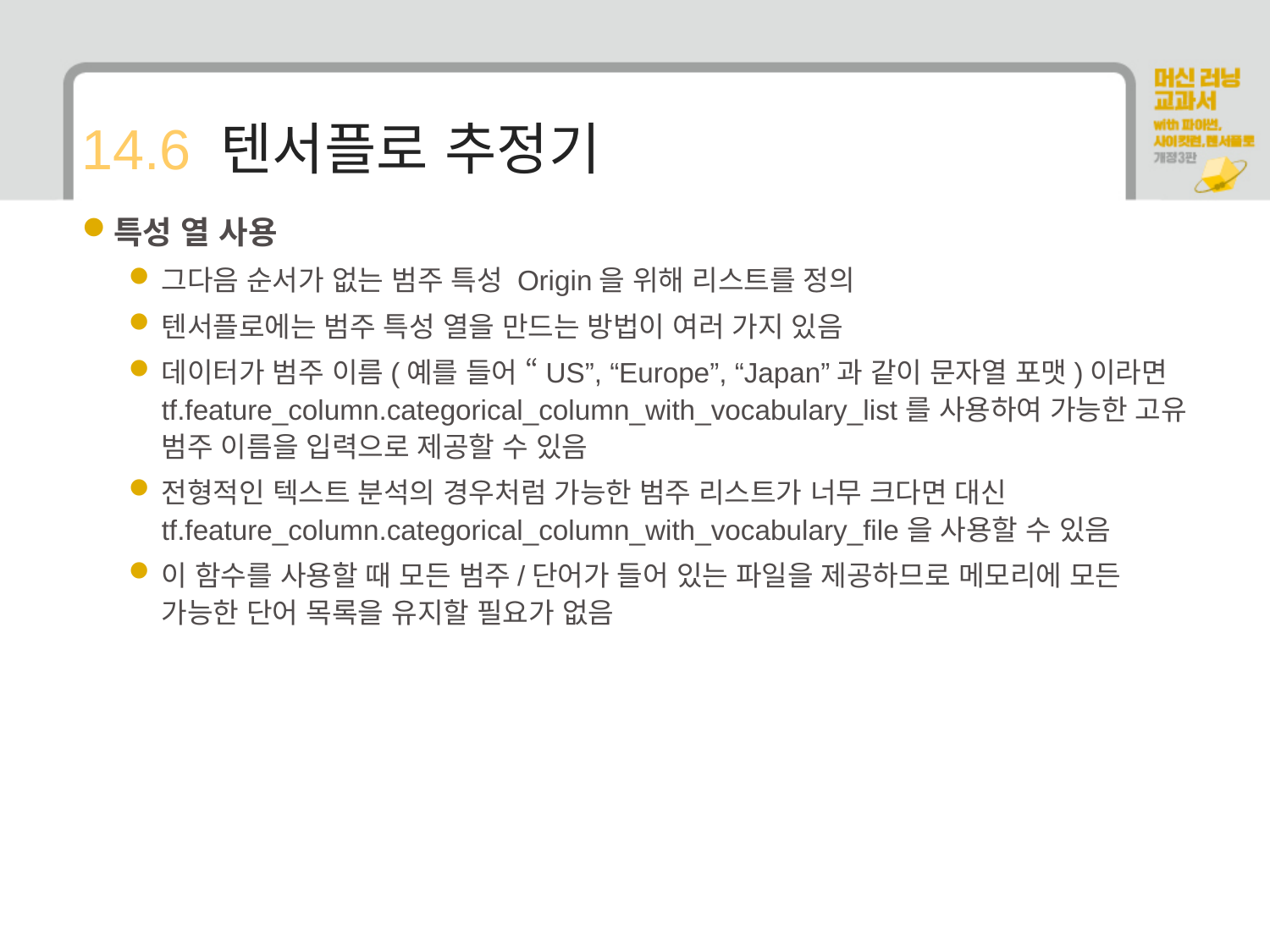

# 14.6 텐서플로 추정기
특성 열 사용
그다음 순서가 없는 범주 특성 Origin을 위해 리스트를 정의
텐서플로에는 범주 특성 열을 만드는 방법이 여러 가지 있음
데이터가 범주 이름(예를 들어 “US”, “Europe”, “Japan”과 같이 문자열 포맷)이라면 tf.feature_column.categorical_column_with_vocabulary_list를 사용하여 가능한 고유 범주 이름을 입력으로 제공할 수 있음
전형적인 텍스트 분석의 경우처럼 가능한 범주 리스트가 너무 크다면 대신 tf.feature_column.categorical_column_with_vocabulary_file을 사용할 수 있음
이 함수를 사용할 때 모든 범주/단어가 들어 있는 파일을 제공하므로 메모리에 모든 가능한 단어 목록을 유지할 필요가 없음